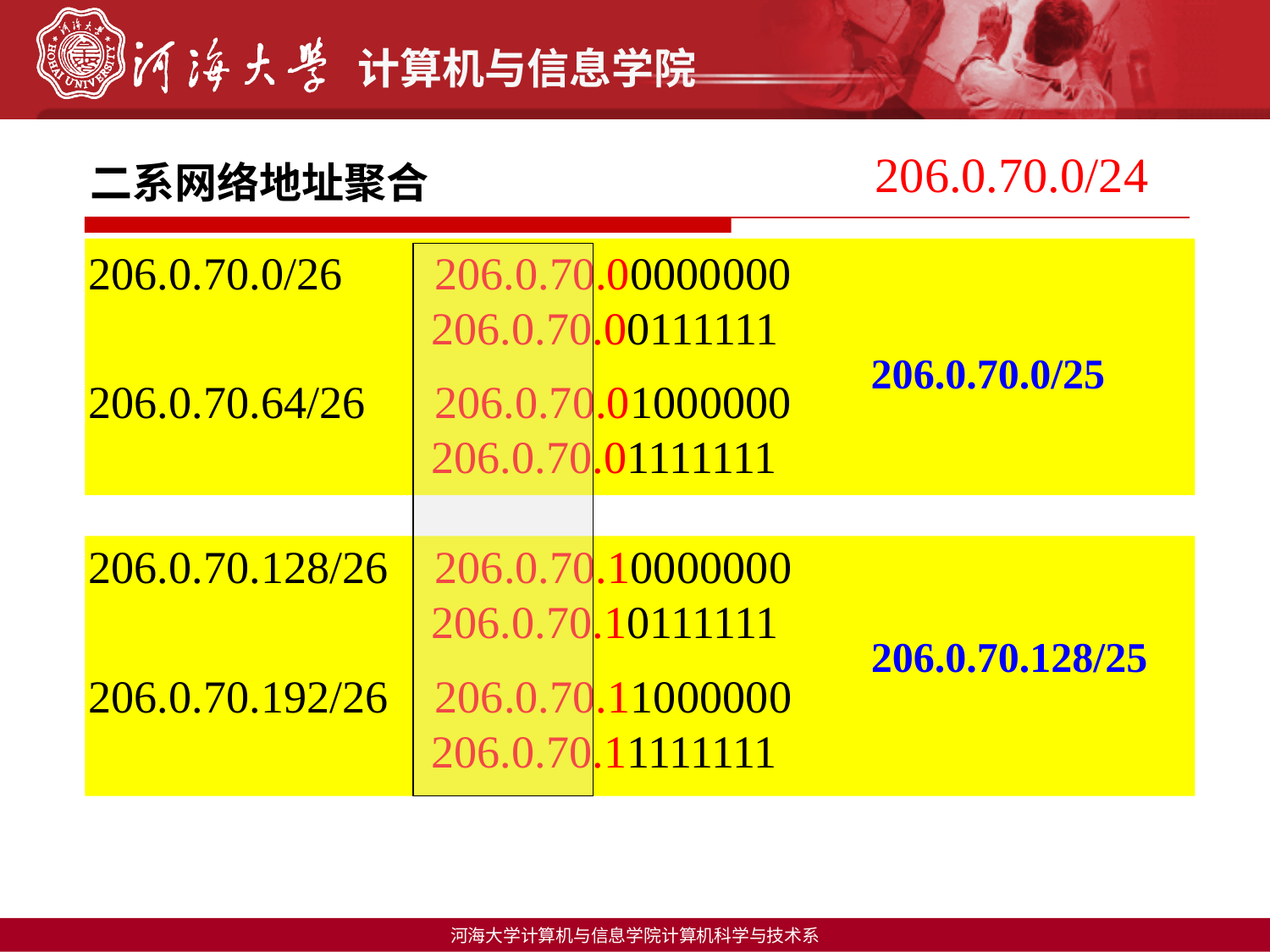

206.0.70.0/24
二系网络地址聚合
206.0.70.0/26        206.0.70.00000000
                              206.0.70.00111111

206.0.70.64/26      206.0.70.01000000
                              206.0.70.01111111

206.0.70.128/26    206.0.70.10000000
                              206.0.70.10111111

206.0.70.192/26    206.0.70.11000000
                              206.0.70.11111111

206.0.70.0/25

206.0.70.128/25